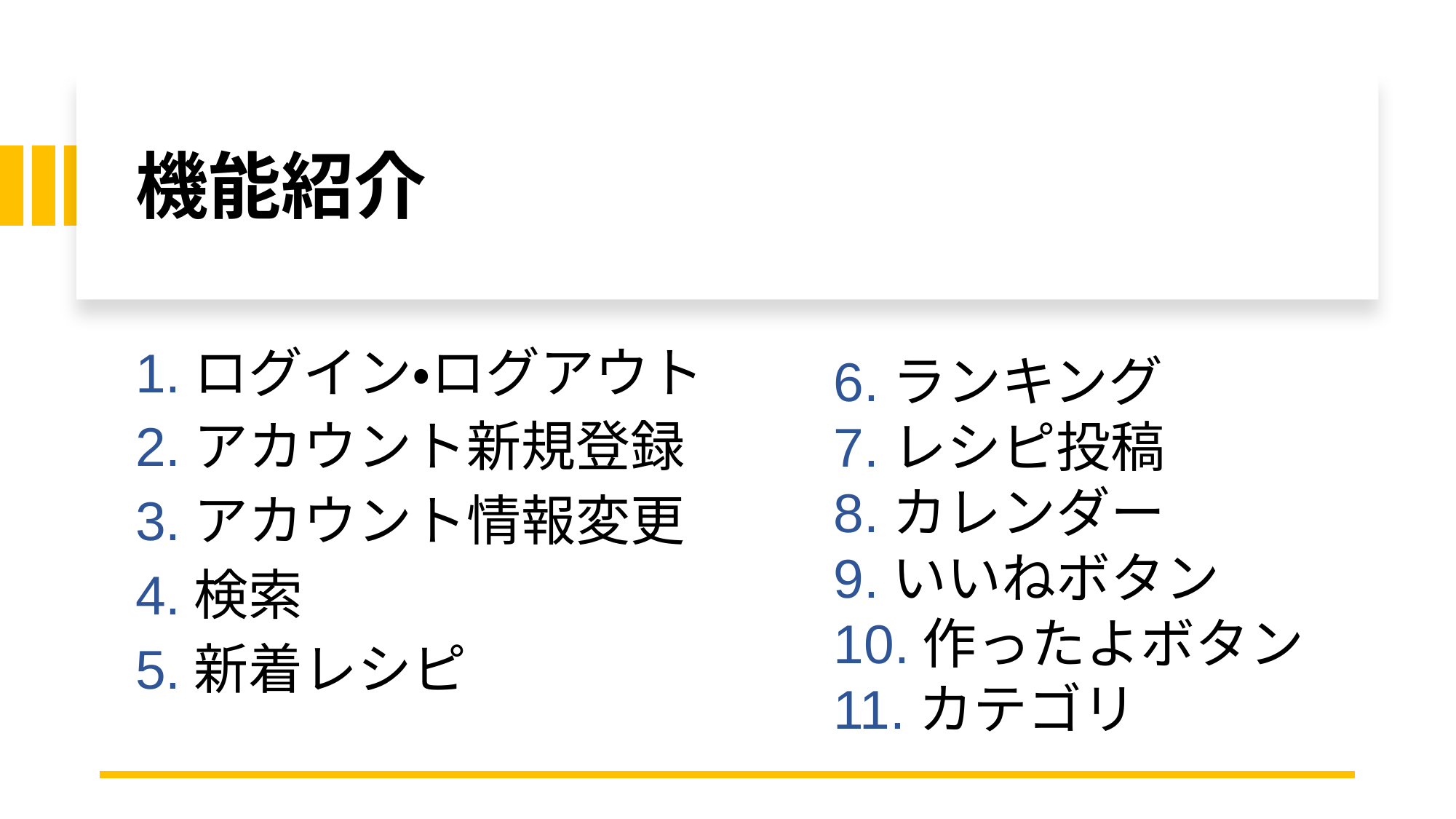

# 機能紹介

6.ランキング
7.レシピ投稿
8.カレンダー
9.いいねボタン
10.作ったよボタン
11.カテゴリ

1.ログイン・ログアウト
2.アカウント新規登録
3.アカウント情報変更
4.検索
5.新着レシピ